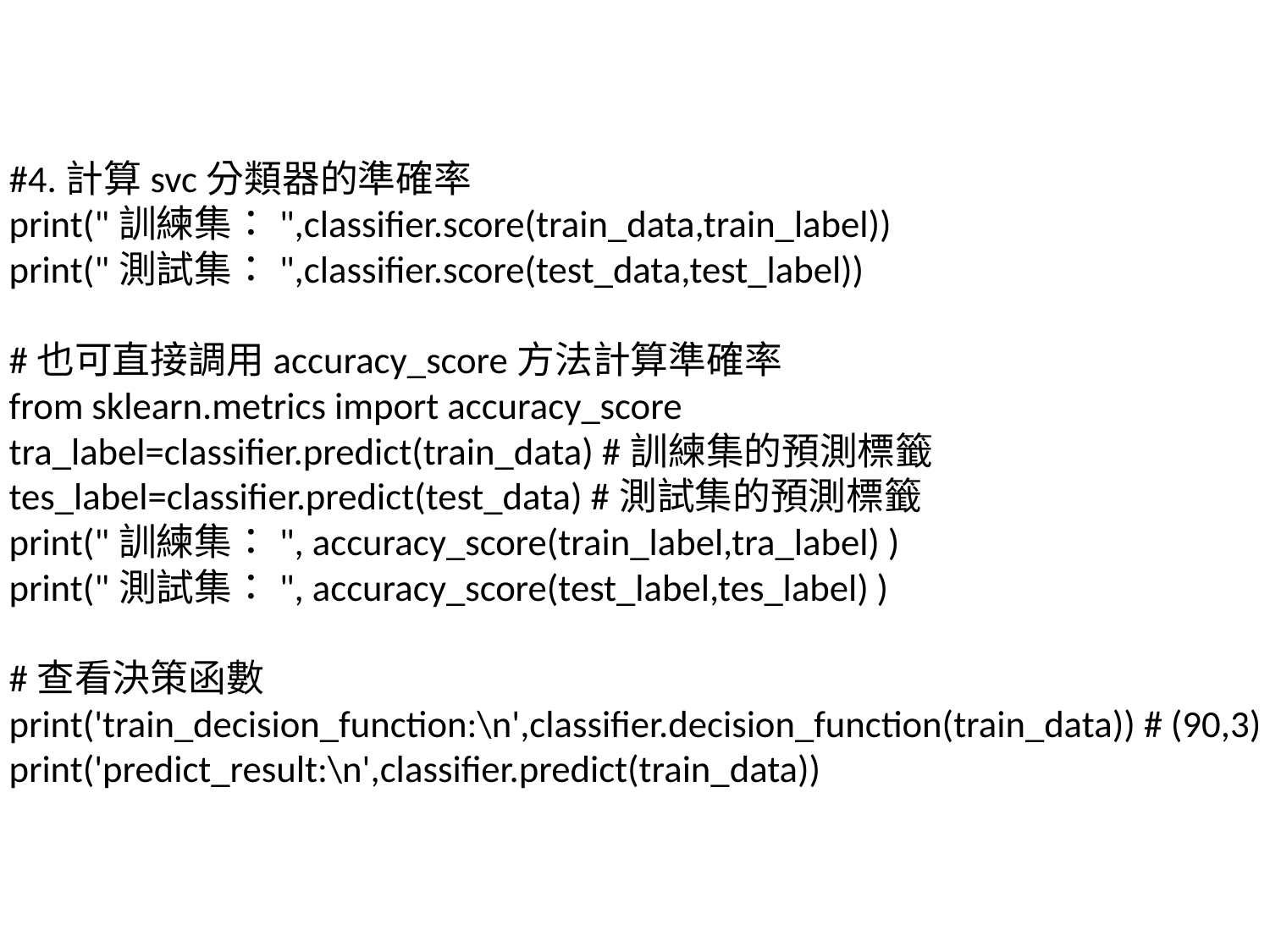

#4.計算svc分類器的準確率
print("訓練集：",classifier.score(train_data,train_label))
print("測試集：",classifier.score(test_data,test_label))

#也可直接調用accuracy_score方法計算準確率
from sklearn.metrics import accuracy_score
tra_label=classifier.predict(train_data) #訓練集的預測標籤
tes_label=classifier.predict(test_data) #測試集的預測標籤
print("訓練集：", accuracy_score(train_label,tra_label) )
print("測試集：", accuracy_score(test_label,tes_label) )

#查看決策函數
print('train_decision_function:\n',classifier.decision_function(train_data)) # (90,3)
print('predict_result:\n',classifier.predict(train_data))